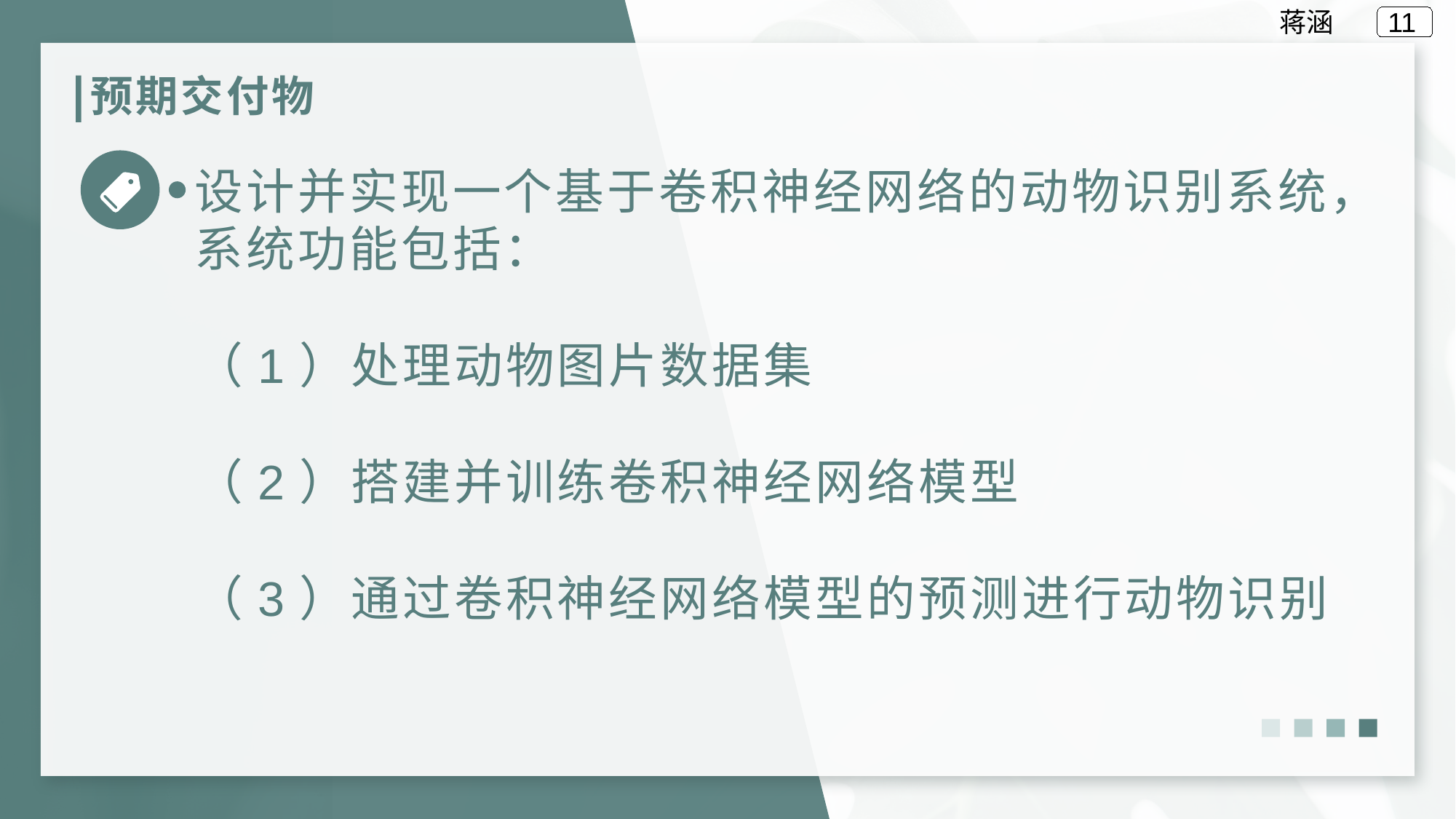

蒋涵
# 预期交付物

设计并实现一个基于卷积神经网络的动物识别系统，系统功能包括：

（1）处理动物图片数据集

（2）搭建并训练卷积神经网络模型

（3）通过卷积神经网络模型的预测进行动物识别